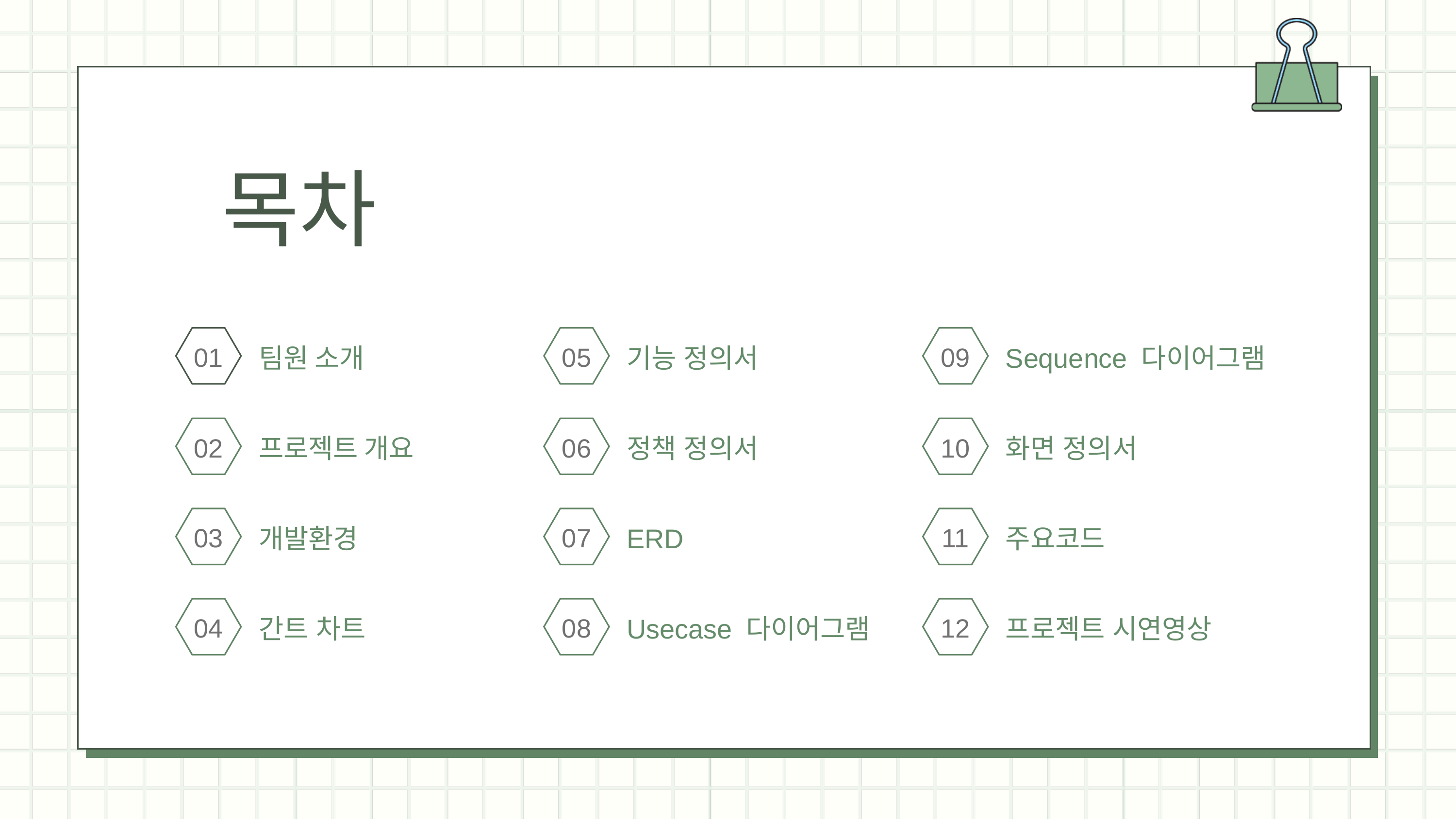

목차

01

05

09
팀원 소개

기능 정의서
Sequence 다이어그램

02

06

10
프로젝트 개요
정책 정의서
화면 정의서

03

07

11
개발환경
ERD
주요코드

04

08

12
간트 차트
Usecase 다이어그램
프로젝트 시연영상